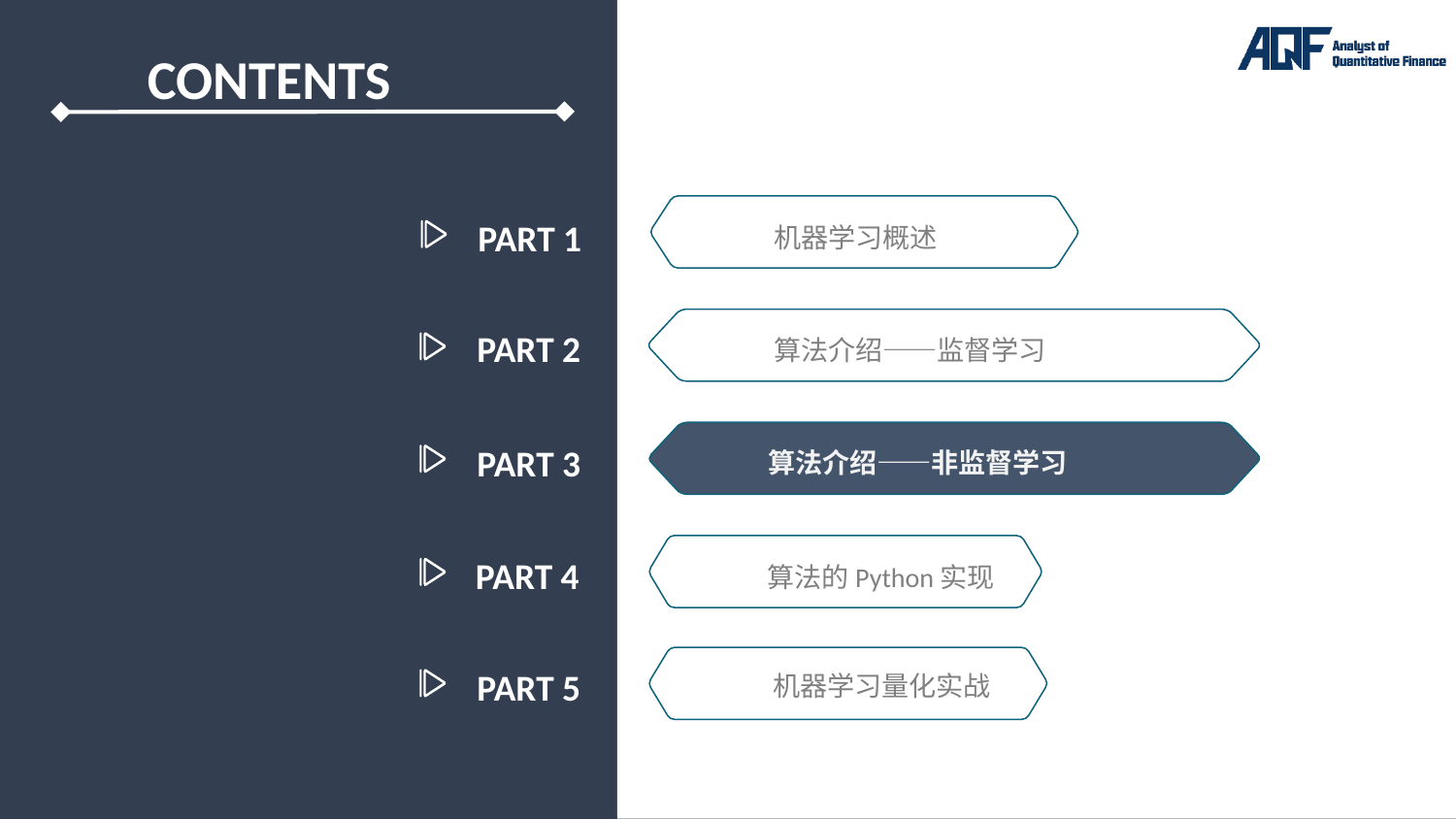

PART 1
机器学习概述

PART 2
算法介绍——监督学习

PART 3
算法介绍——非监督学习

算法的Python实现
PART 4

机器学习量化实战
PART 5